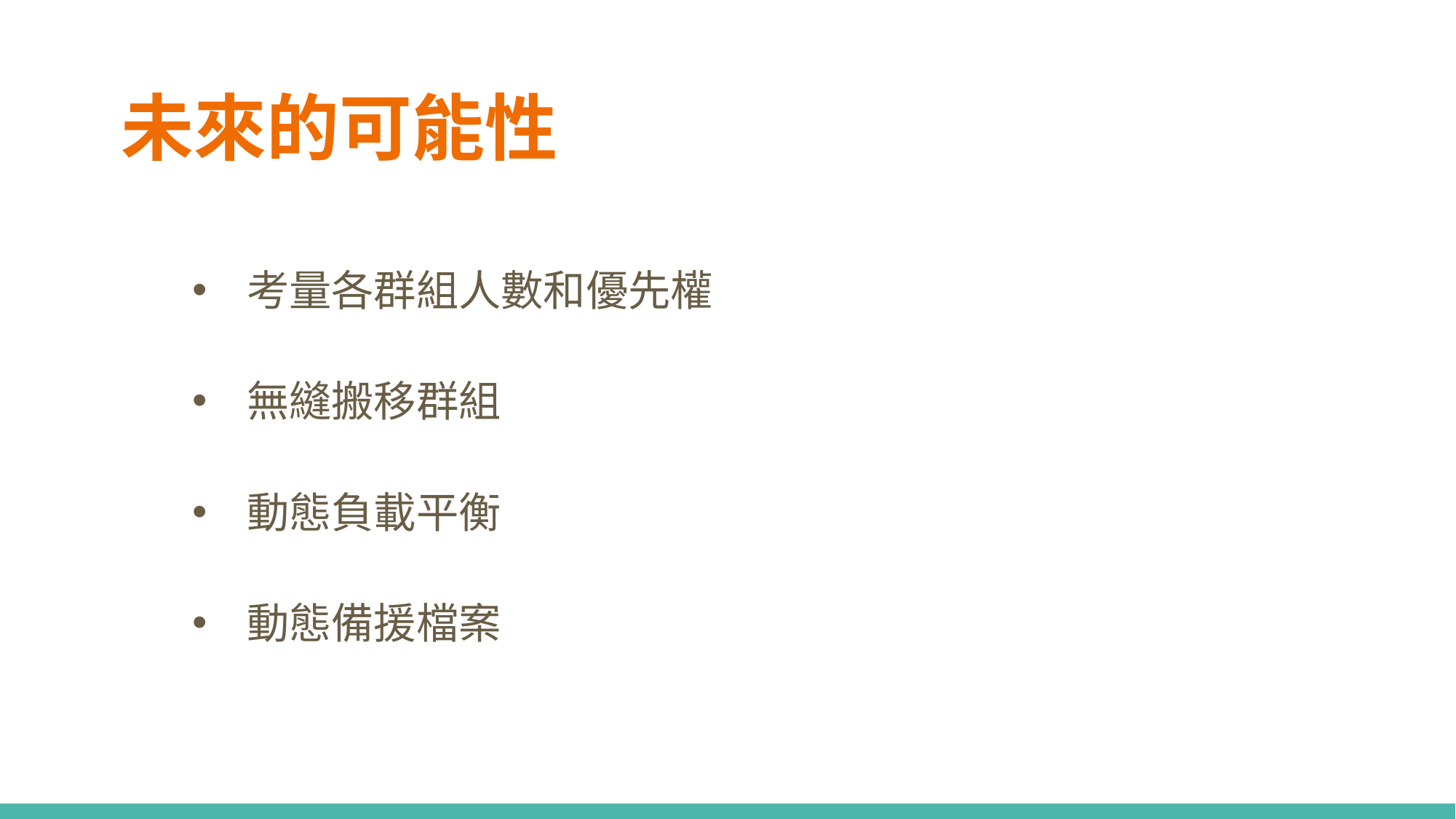

# 未來的可能性
考量各群組人數和優先權
無縫搬移群組
動態負載平衡
動態備援檔案